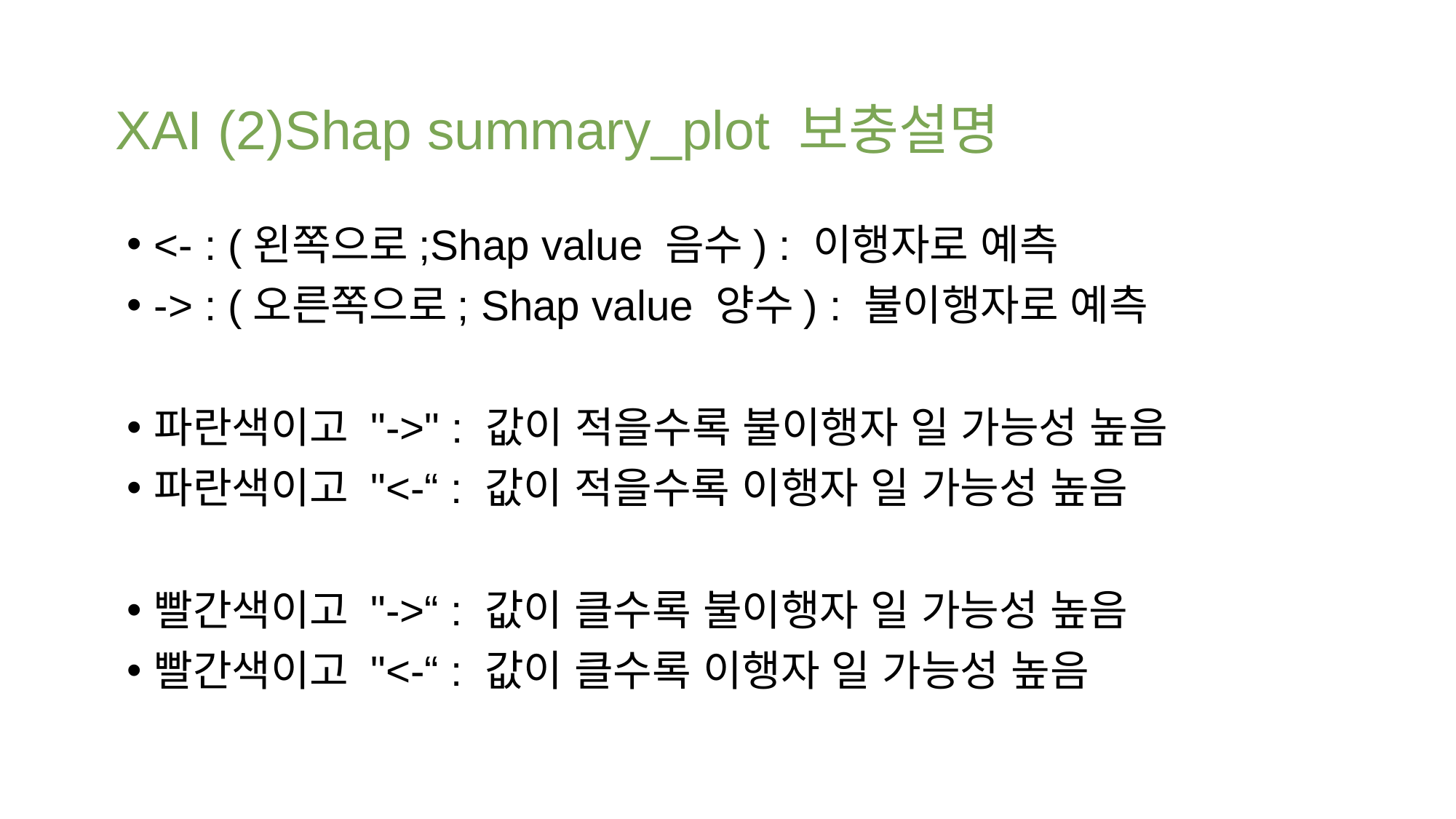

XAI (2)Shap summary_plot 보충설명
<- : (왼쪽으로;Shap value 음수) : 이행자로 예측
-> : (오른쪽으로; Shap value 양수) : 불이행자로 예측

파란색이고 "->" : 값이 적을수록 불이행자 일 가능성 높음
파란색이고 "<-“ : 값이 적을수록 이행자 일 가능성 높음

빨간색이고 "->“ : 값이 클수록 불이행자 일 가능성 높음
빨간색이고 "<-“ : 값이 클수록 이행자 일 가능성 높음